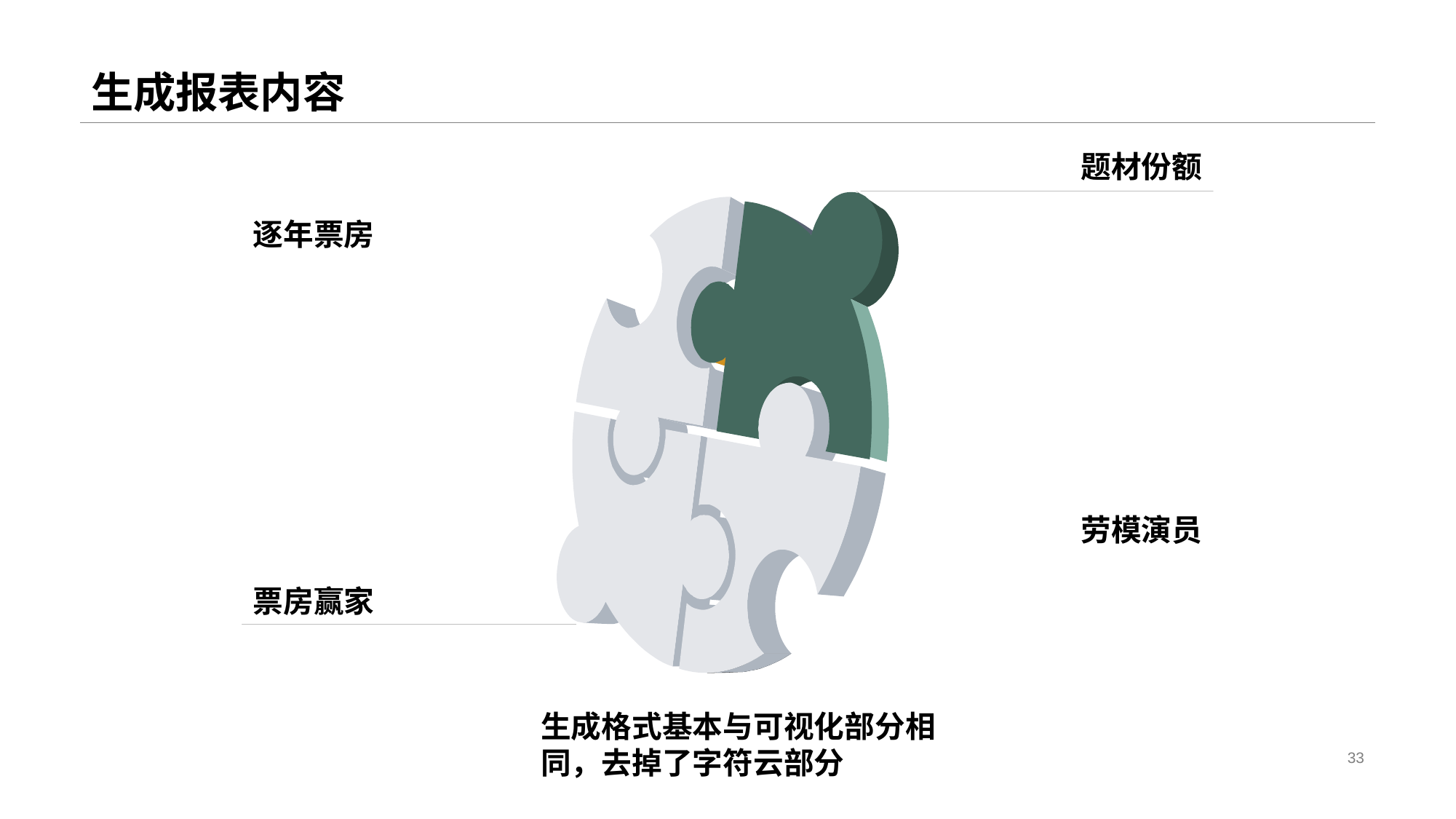

# 生成报表内容
题材份额

逐年票房

劳模演员

票房赢家

生成格式基本与可视化部分相同，去掉了字符云部分
33